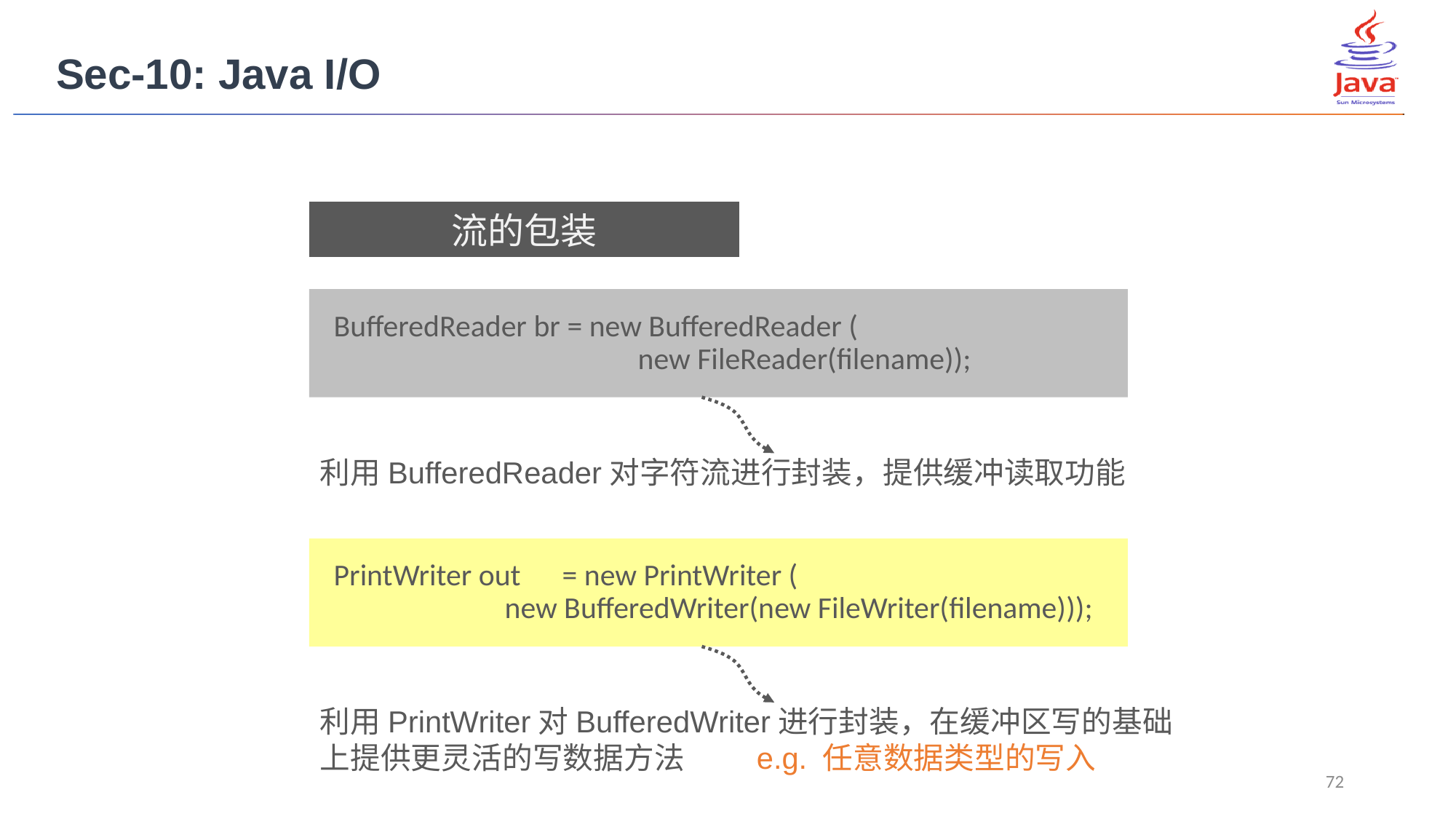

Sec-10: Java I/O
流的包装
  BufferedReader br = new BufferedReader (
                                              new FileReader(filename));

利用BufferedReader对字符流进行封装，提供缓冲读取功能
  PrintWriter out      = new PrintWriter (
		     new BufferedWriter(new FileWriter(filename)));

利用PrintWriter对BufferedWriter进行封装，在缓冲区写的基础上提供更灵活的写数据方法	e.g. 任意数据类型的写入
72